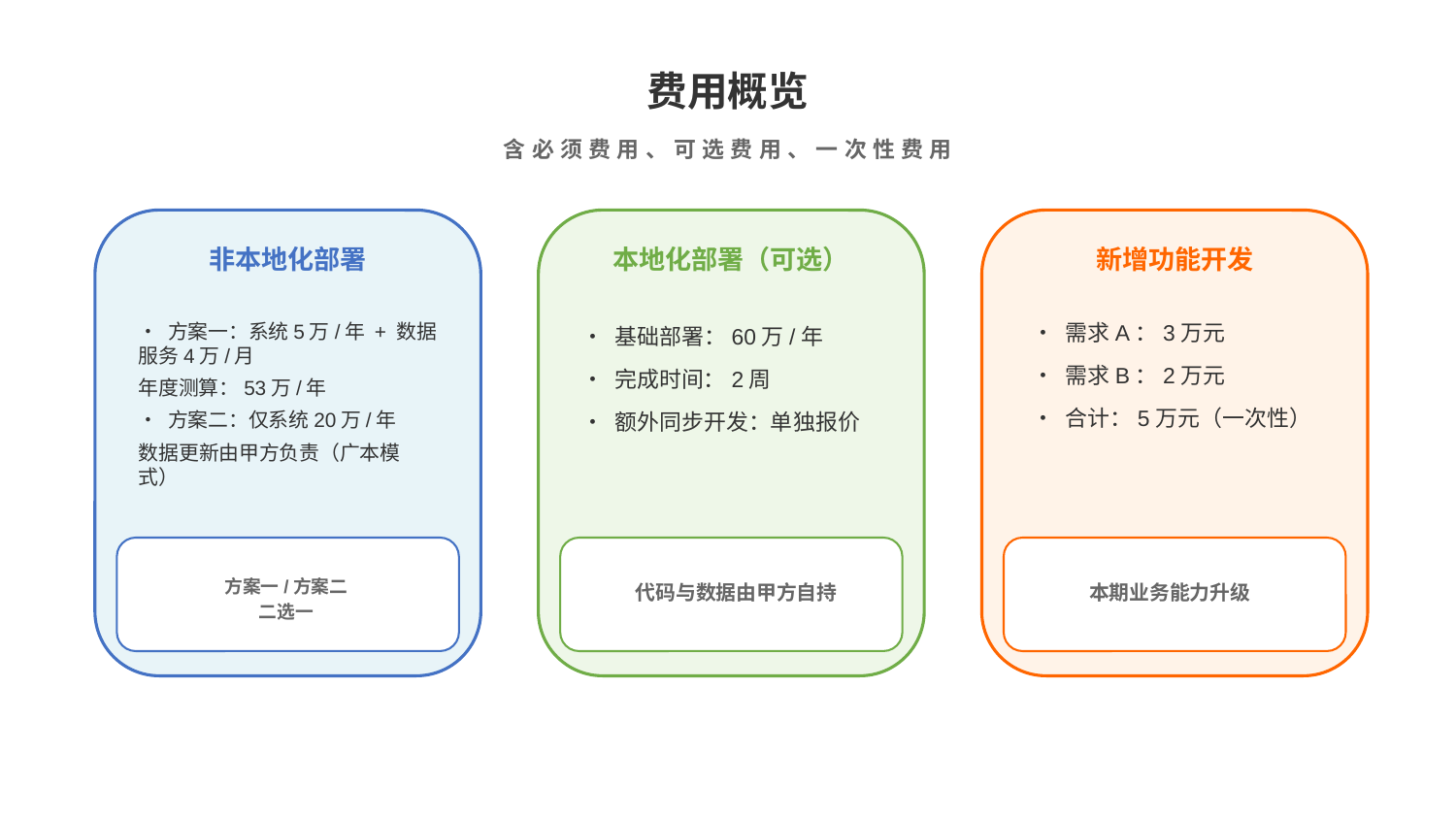

费用概览
含必须费用、可选费用、一次性费用

非本地化部署
本地化部署（可选）
新增功能开发
• 方案一：系统5万/年 + 数据服务4万/月
年度测算：53万/年
• 方案二：仅系统20万/年
数据更新由甲方负责（广本模式）
• 需求A：3万元
• 需求B：2万元
• 合计：5万元（一次性）
• 基础部署：60万/年
• 完成时间：2周
• 额外同步开发：单独报价

方案一/方案二
二选一
代码与数据由甲方自持
本期业务能力升级